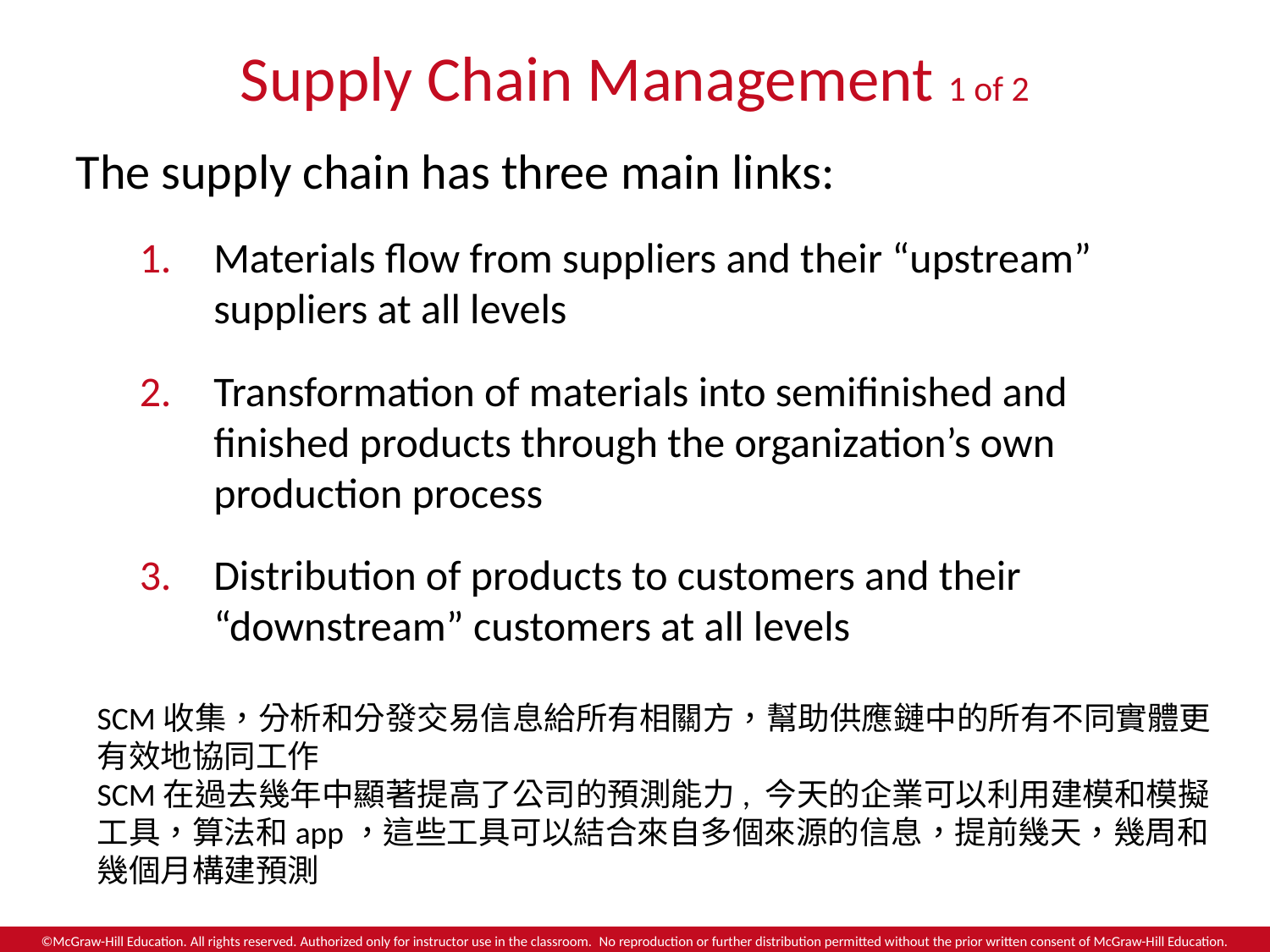

# Supply Chain Management 1 of 2
The supply chain has three main links:
Materials flow from suppliers and their “upstream” suppliers at all levels
Transformation of materials into semifinished and finished products through the organization’s own production process
Distribution of products to customers and their “downstream” customers at all levels
SCM收集，分析和分發交易信息給所有相關方，幫助供應鏈中的所有不同實體更有效地協同工作
SCM在過去幾年中顯著提高了公司的預測能力, 今天的企業可以利用建模和模擬工具，算法和app，這些工具可以結合來自多個來源的信息，提前幾天，幾周和幾個月構建預測